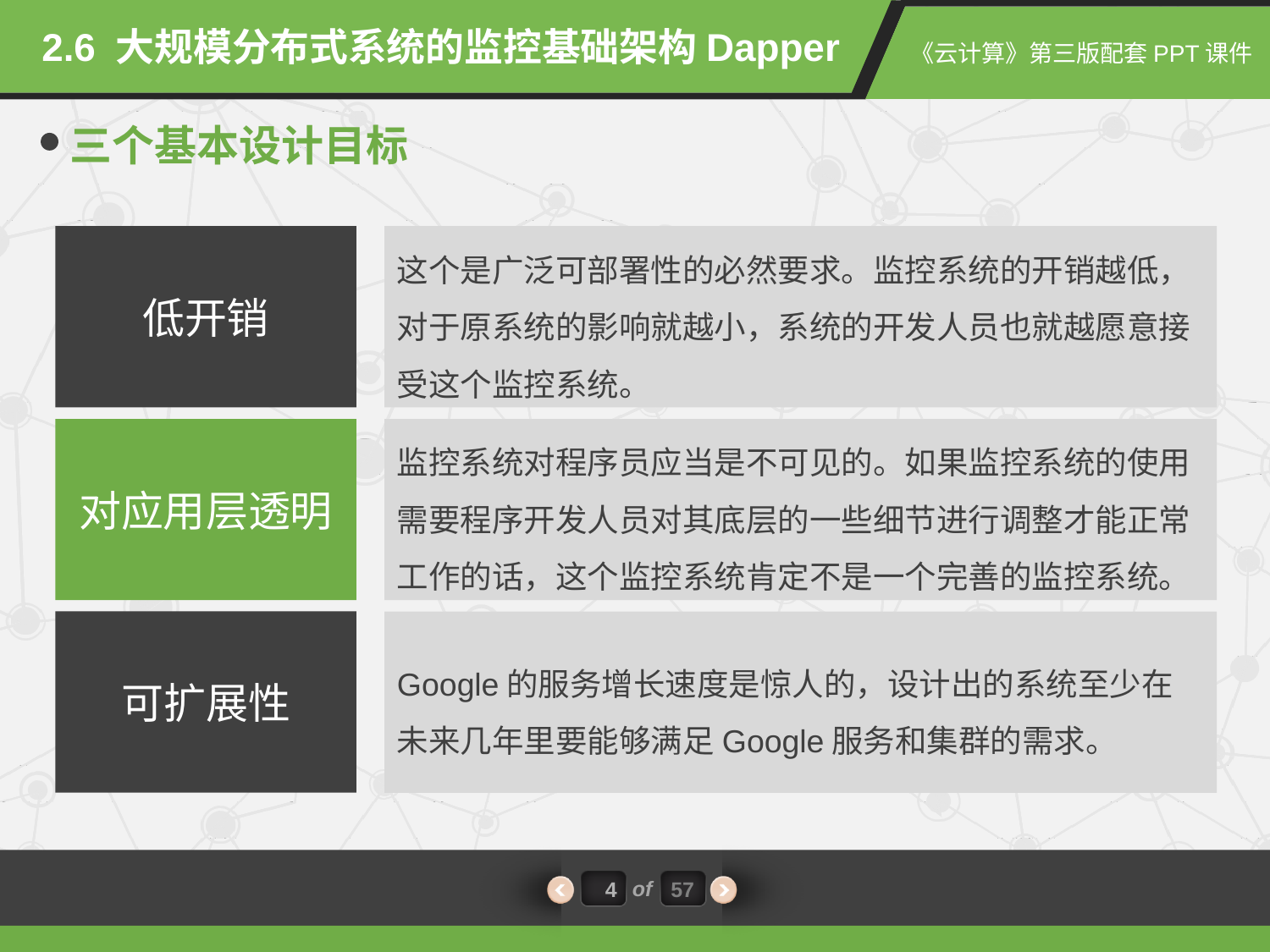

2.6 大规模分布式系统的监控基础架构Dapper
三个基本设计目标

低开销
这个是广泛可部署性的必然要求。监控系统的开销越低，对于原系统的影响就越小，系统的开发人员也就越愿意接受这个监控系统。
对应用层透明
监控系统对程序员应当是不可见的。如果监控系统的使用需要程序开发人员对其底层的一些细节进行调整才能正常工作的话，这个监控系统肯定不是一个完善的监控系统。
可扩展性
Google的服务增长速度是惊人的，设计出的系统至少在未来几年里要能够满足Google服务和集群的需求。
4